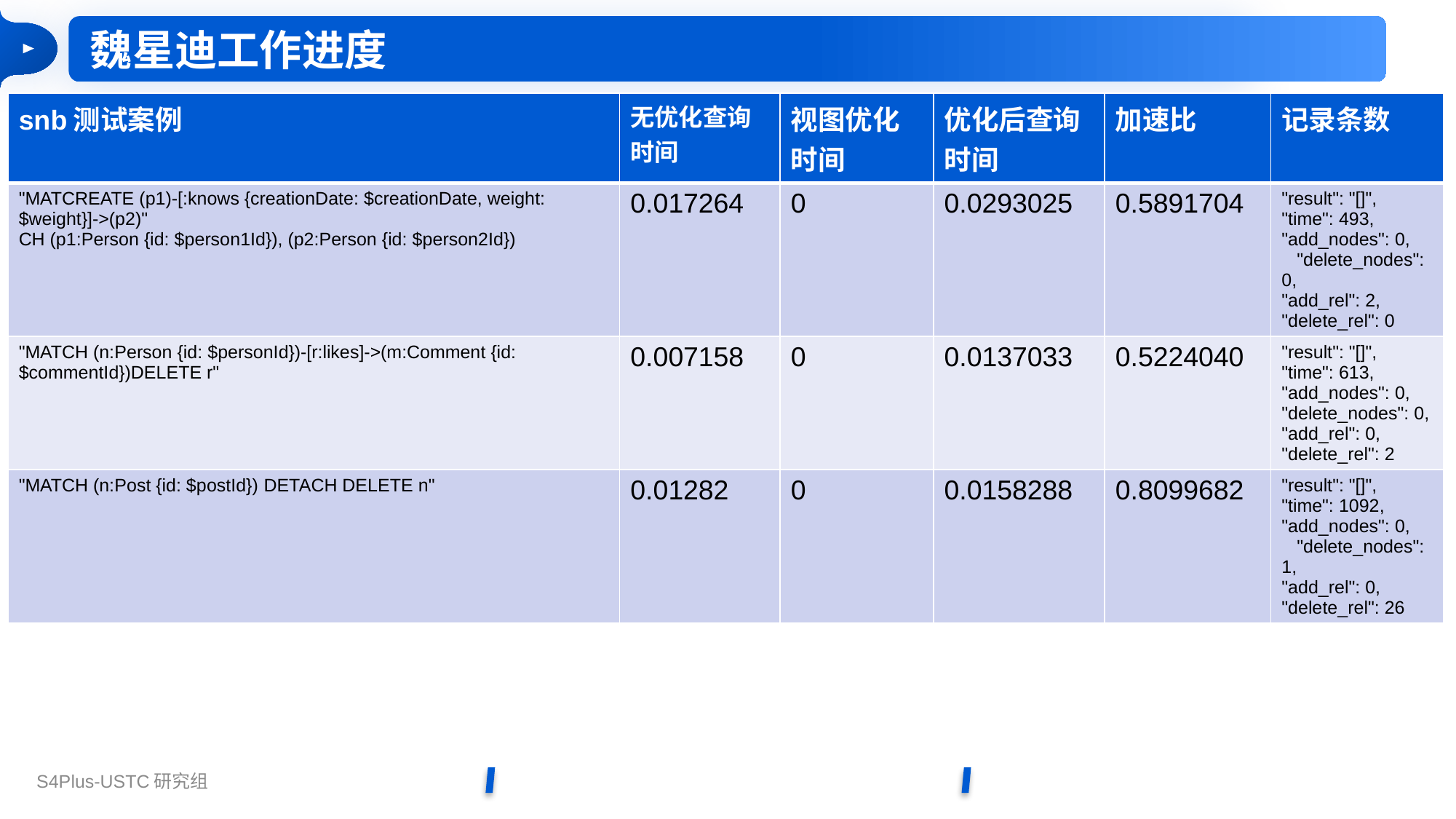

魏星迪工作进度
| snb测试案例 | 无优化查询时间 | 视图优化时间 | 优化后查询时间 | 加速比 | 记录条数 |
| --- | --- | --- | --- | --- | --- |
| "MATCREATE (p1)-[:knows {creationDate: $creationDate, weight:$weight}]->(p2)" CH (p1:Person {id: $person1Id}), (p2:Person {id: $person2Id}) | 0.017264 | 0 | 0.0293025 | 0.5891704 | "result": "[]", "time": 493, "add\_nodes": 0, "delete\_nodes": 0, "add\_rel": 2, "delete\_rel": 0 |
| "MATCH (n:Person {id: $personId})-[r:likes]->(m:Comment {id: $commentId})DELETE r" | 0.007158 | 0 | 0.0137033 | 0.5224040 | "result": "[]", "time": 613, "add\_nodes": 0, "delete\_nodes": 0, "add\_rel": 0, "delete\_rel": 2 |
| "MATCH (n:Post {id: $postId}) DETACH DELETE n" | 0.01282 | 0 | 0.0158288 | 0.8099682 | "result": "[]", "time": 1092, "add\_nodes": 0, "delete\_nodes": 1, "add\_rel": 0, "delete\_rel": 26 |
snb_result